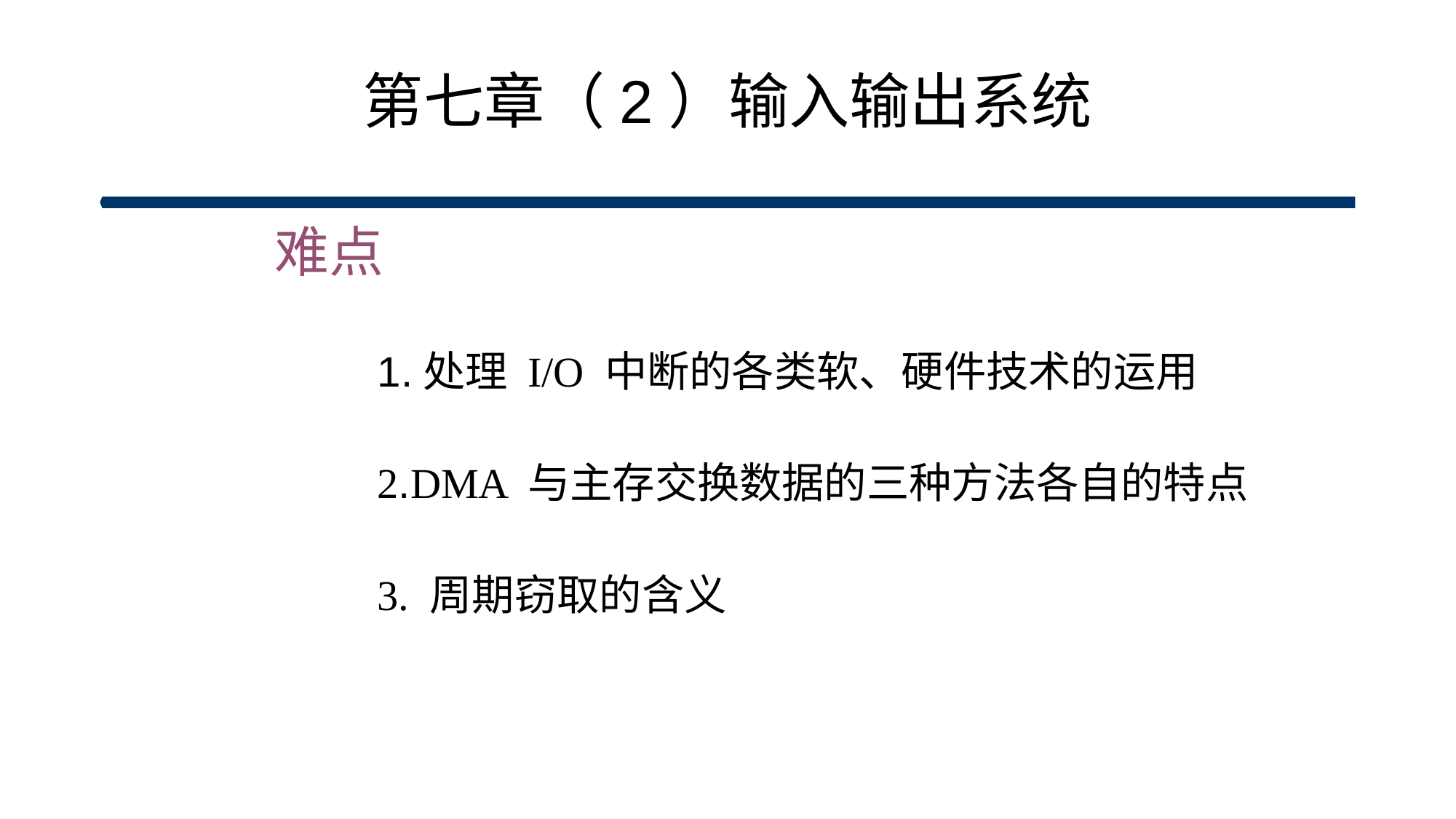

第七章（2）输入输出系统
难点
1.处理 I/O 中断的各类软、硬件技术的运用
2.DMA 与主存交换数据的三种方法各自的特点
3. 周期窃取的含义